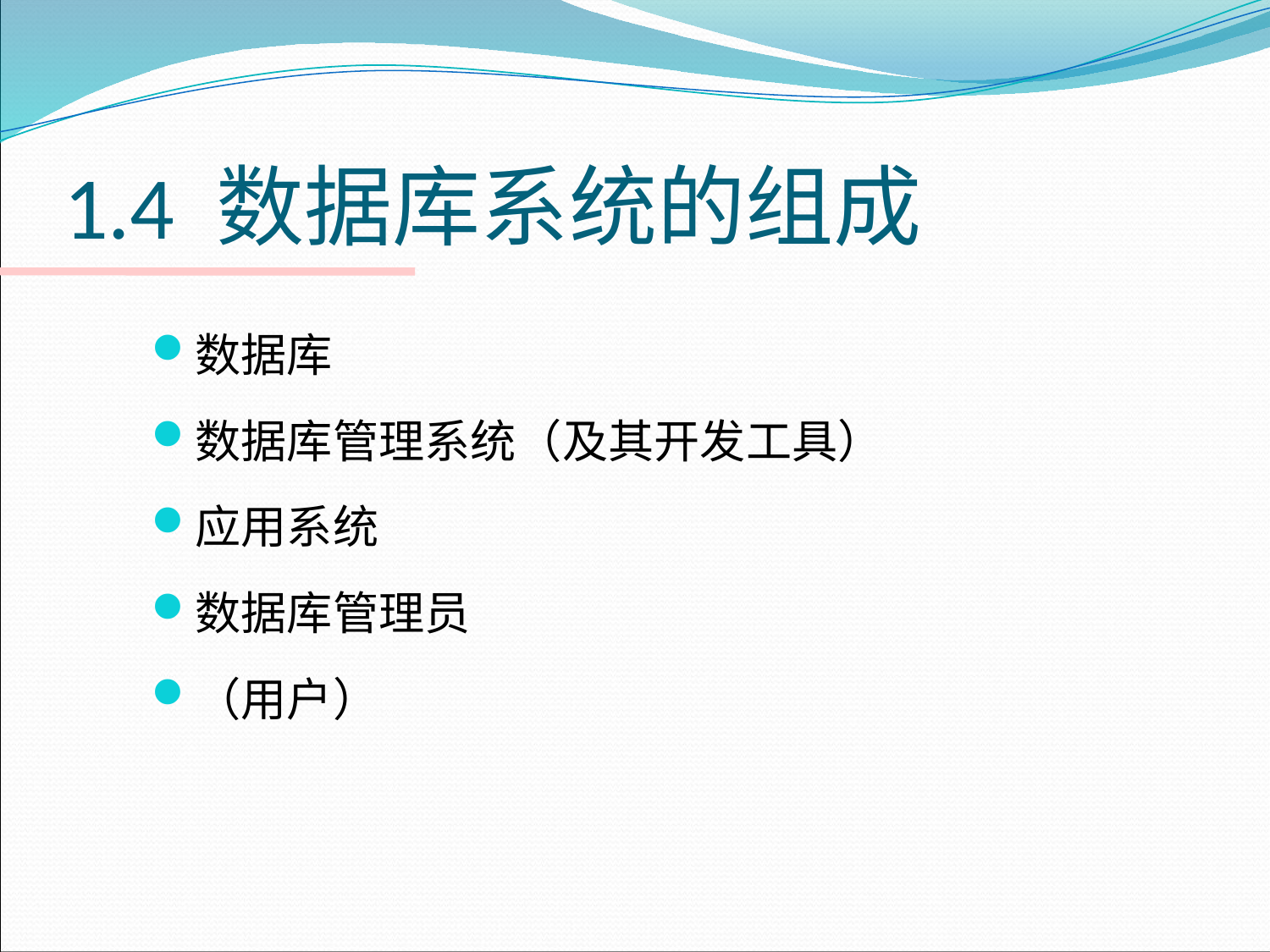

# 1.4 数据库系统的组成
数据库
数据库管理系统（及其开发工具）
应用系统
数据库管理员
（用户）

90